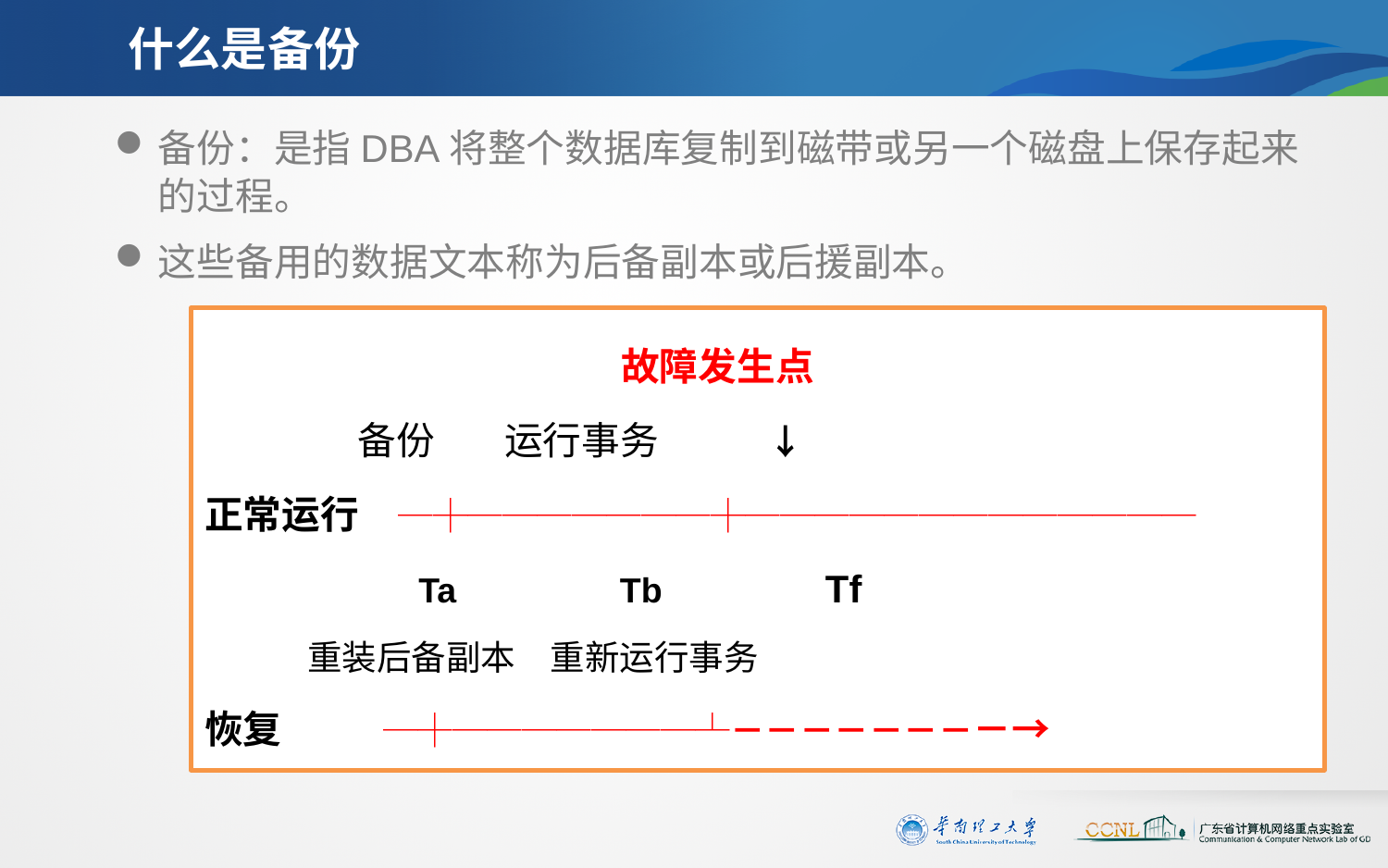

# 什么是备份
备份：是指DBA将整个数据库复制到磁带或另一个磁盘上保存起来的过程。
这些备用的数据文本称为后备副本或后援副本。
                                                     		故障发生点
                     备份          运行事务              ↓
正常运行     ─┼───────┼─────────────
                      Ta        　　Tb                Tf
            重装后备副本     重新运行事务
恢复             ─┼───────┴－－－－－－－－→